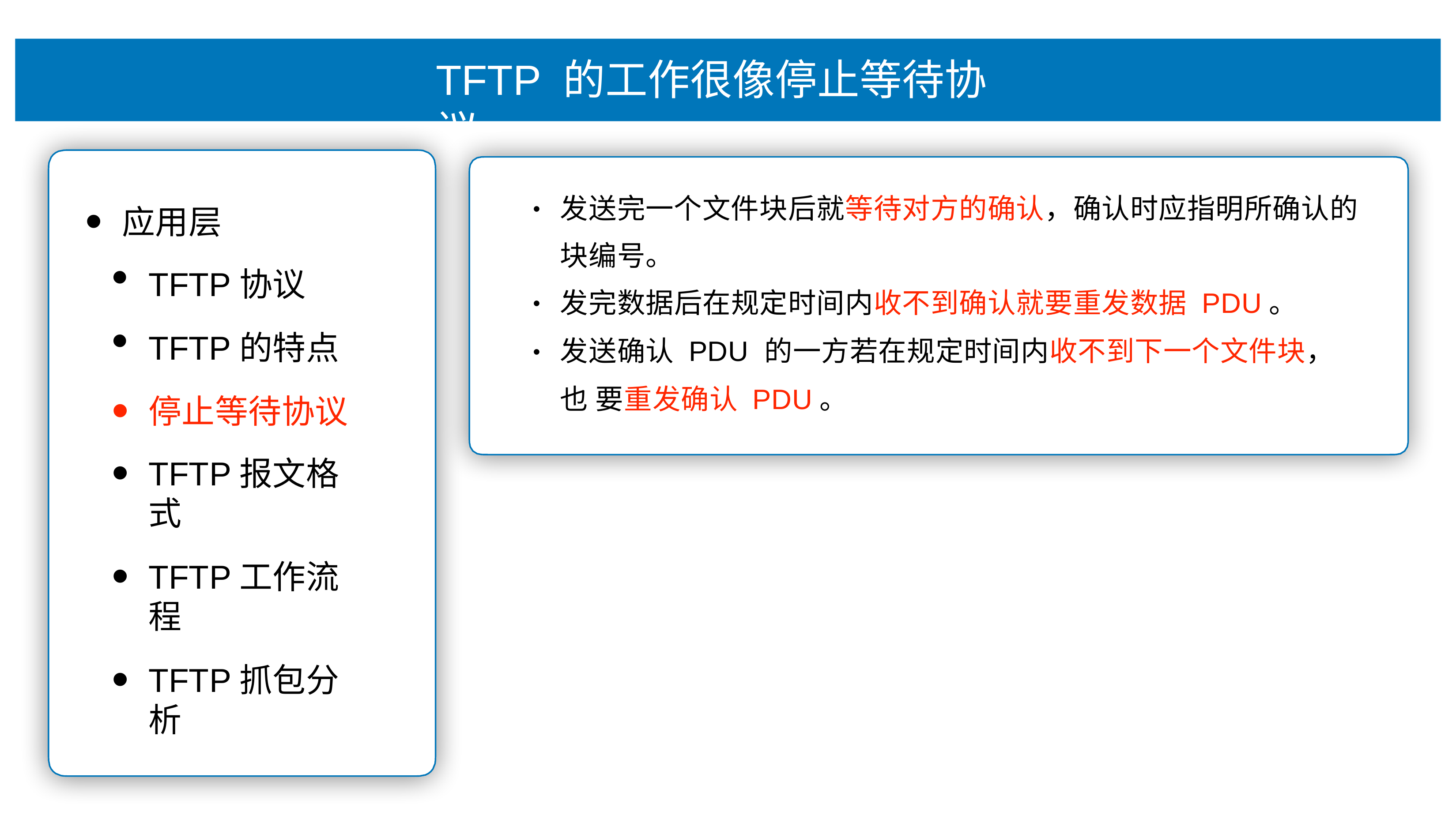

# TFTP 的⼯作很像停⽌等待协议

发送完⼀个⽂件块后就等待对⽅的确认，确认时应指明所确认的 块编号。
发完数据后在规定时间内收不到确认就要重发数据 PDU。
发送确认 PDU 的⼀⽅若在规定时间内收不到下⼀个⽂件块，也 要重发确认 PDU。
•
应⽤层
TFTP协议
TFTP的特点
停⽌等待协议
TFTP报⽂格式
TFTP⼯作流程
TFTP抓包分析
•
•